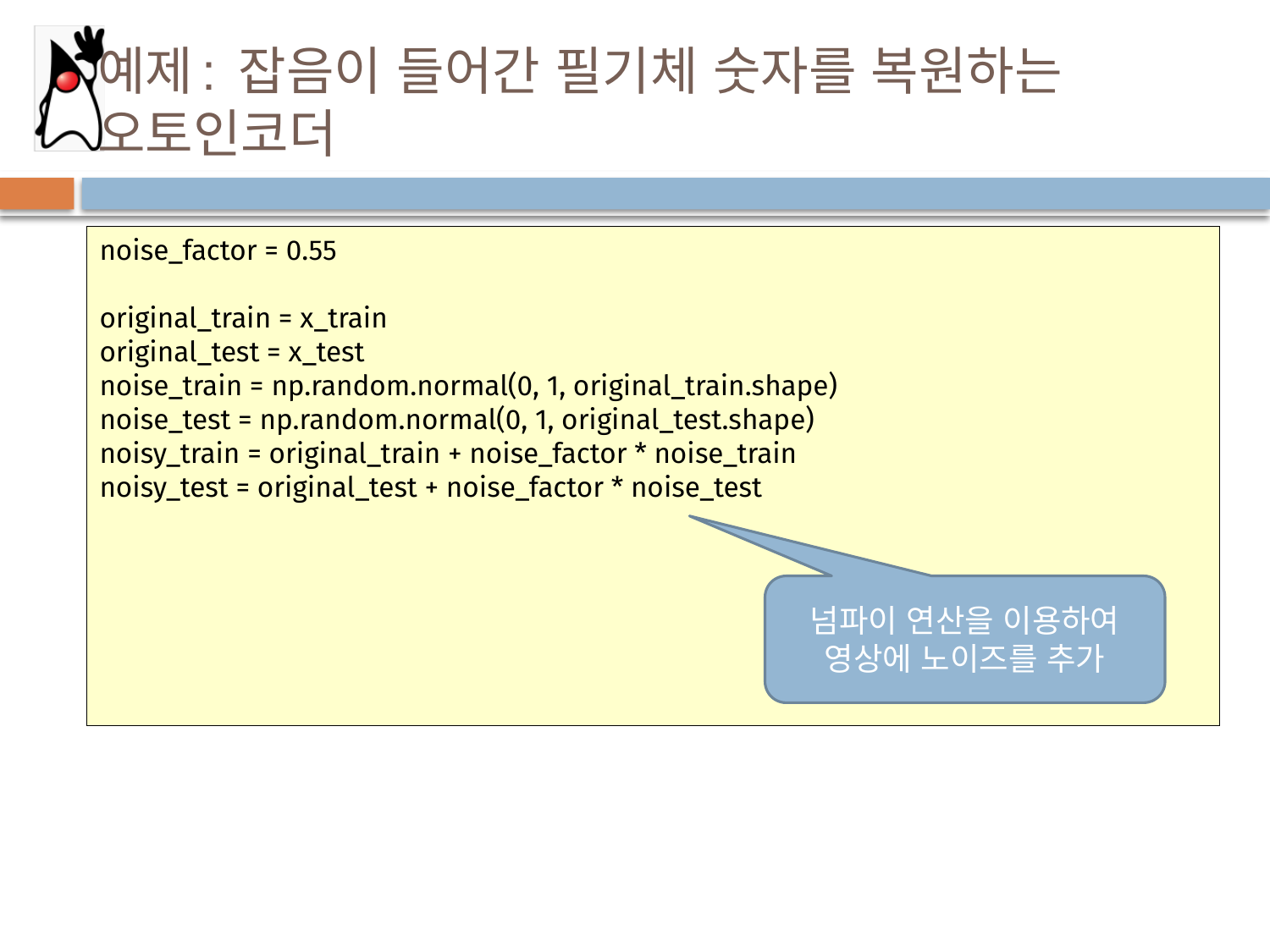

# 예제: 잡음이 들어간 필기체 숫자를 복원하는 오토인코더

noise_factor = 0.55

original_train = x_train
original_test = x_test
noise_train = np.random.normal(0, 1, original_train.shape)
noise_test = np.random.normal(0, 1, original_test.shape)
noisy_train = original_train + noise_factor * noise_train
noisy_test = original_test + noise_factor * noise_test
넘파이 연산을 이용하여 영상에 노이즈를 추가